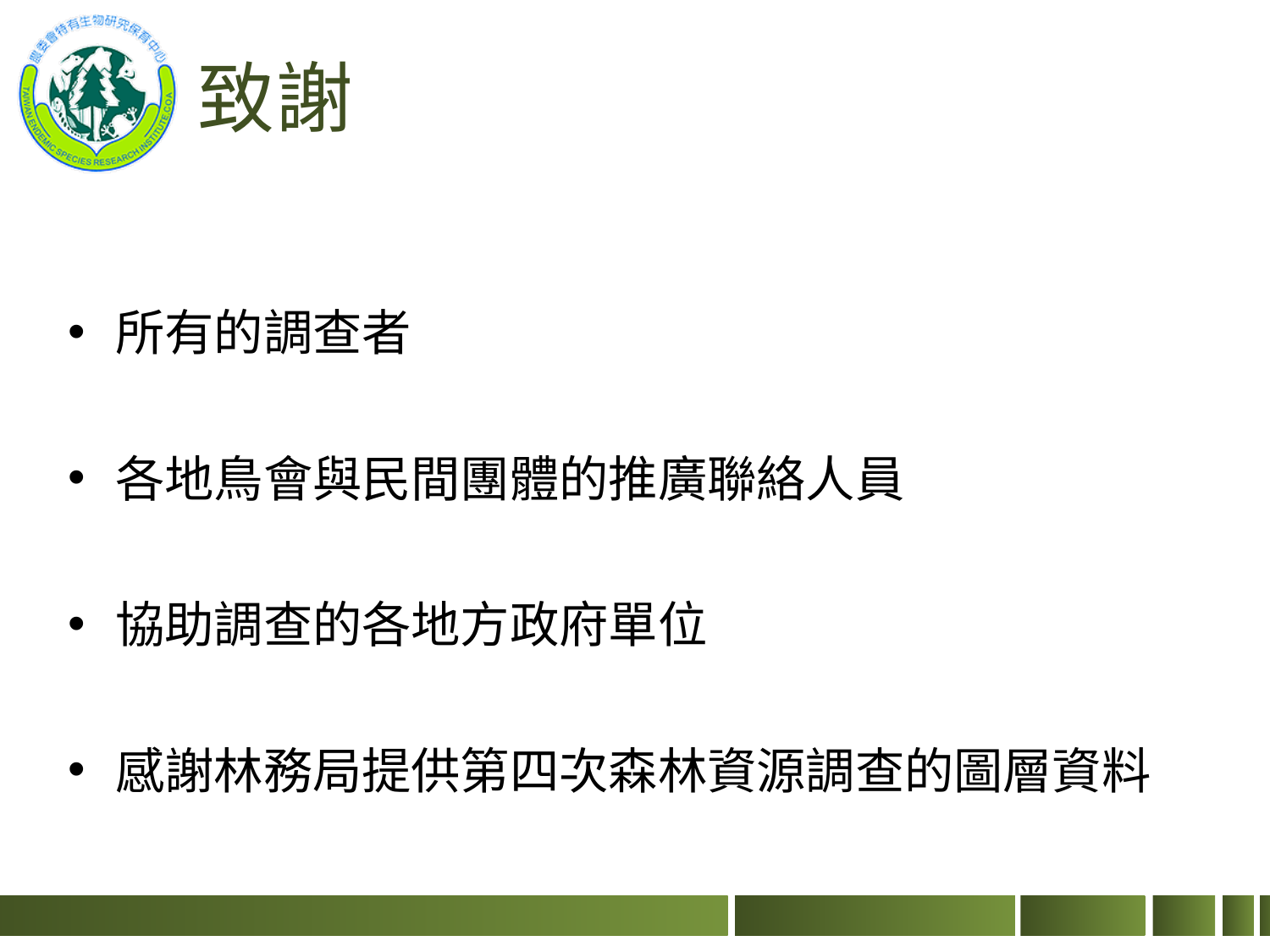

# 致謝
所有的調查者
各地鳥會與民間團體的推廣聯絡人員
協助調查的各地方政府單位
感謝林務局提供第四次森林資源調查的圖層資料